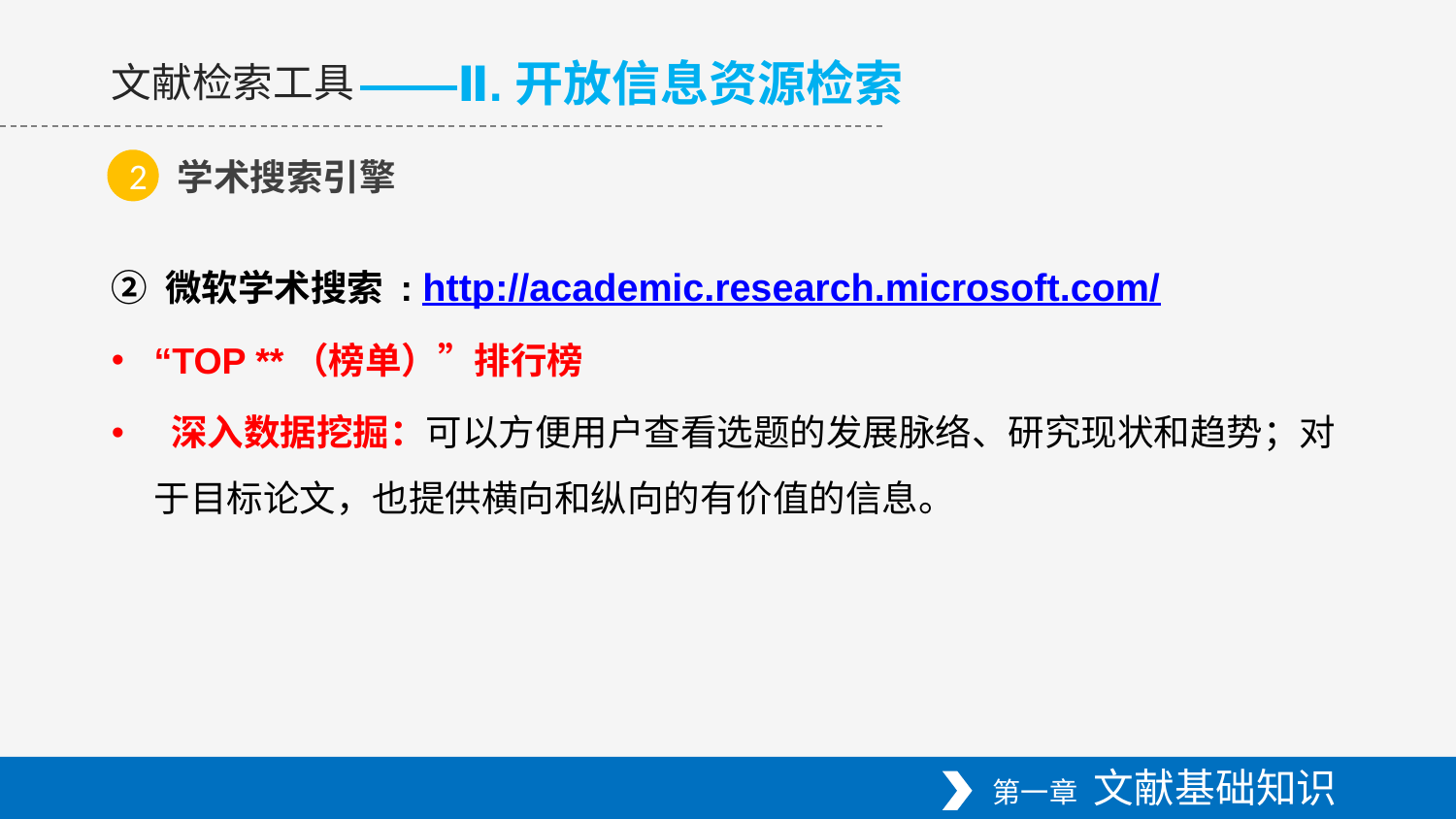

——Ⅱ.开放信息资源检索
文献检索工具
学术搜索引擎
2
② 微软学术搜索 : http://academic.research.microsoft.com/
“TOP **（榜单）”排行榜
 深入数据挖掘：可以方便用户查看选题的发展脉络、研究现状和趋势；对于目标论文，也提供横向和纵向的有价值的信息。